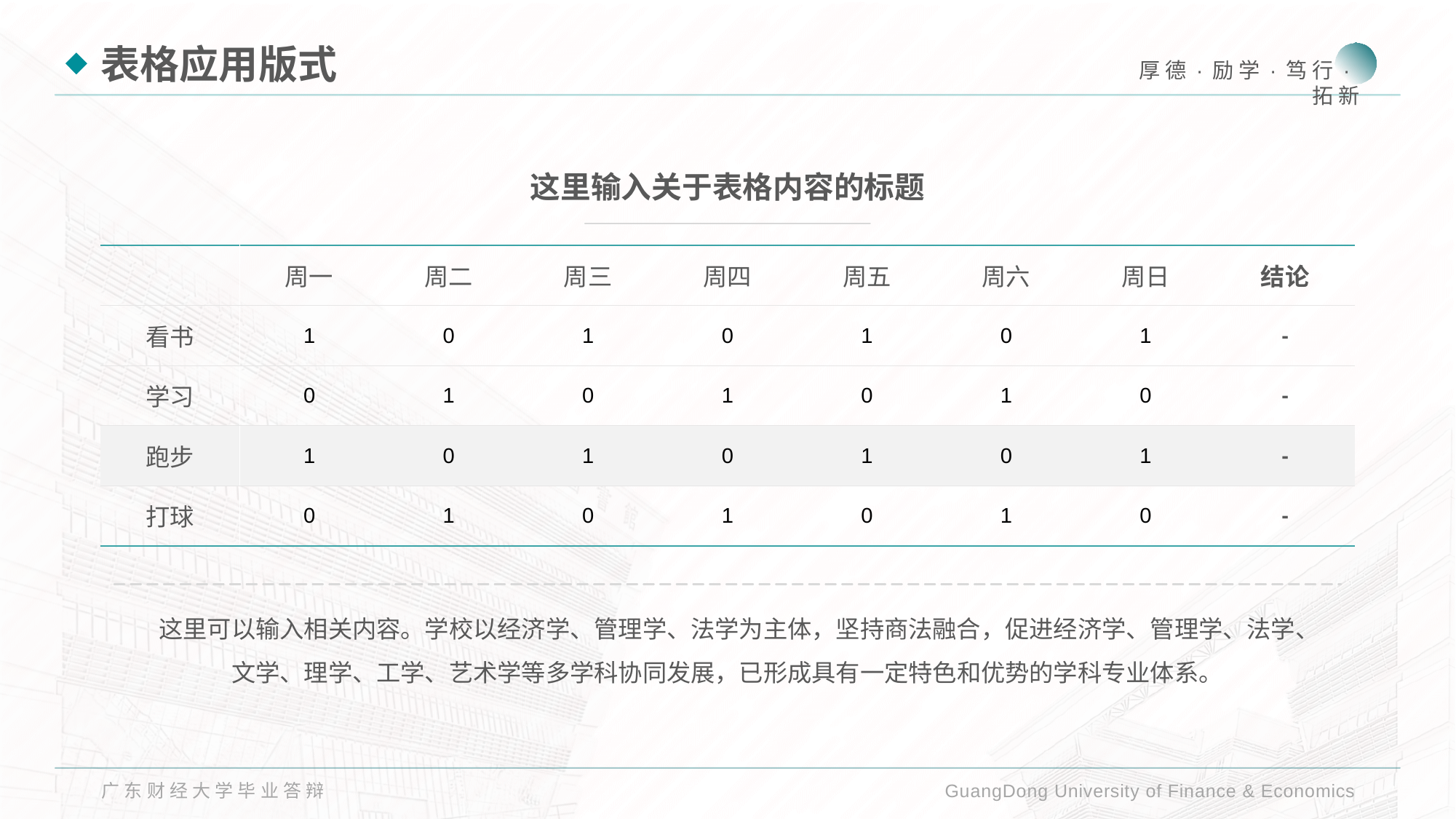

表格应用版式
这里输入关于表格内容的标题
|  | 周一 | 周二 | 周三 | 周四 | 周五 | 周六 | 周日 | 结论 |
| --- | --- | --- | --- | --- | --- | --- | --- | --- |
| 看书 | 1 | 0 | 1 | 0 | 1 | 0 | 1 | - |
| 学习 | 0 | 1 | 0 | 1 | 0 | 1 | 0 | - |
| 跑步 | 1 | 0 | 1 | 0 | 1 | 0 | 1 | - |
| 打球 | 0 | 1 | 0 | 1 | 0 | 1 | 0 | - |
这里可以输入相关内容。学校以经济学、管理学、法学为主体，坚持商法融合，促进经济学、管理学、法学、文学、理学、工学、艺术学等多学科协同发展，已形成具有一定特色和优势的学科专业体系。